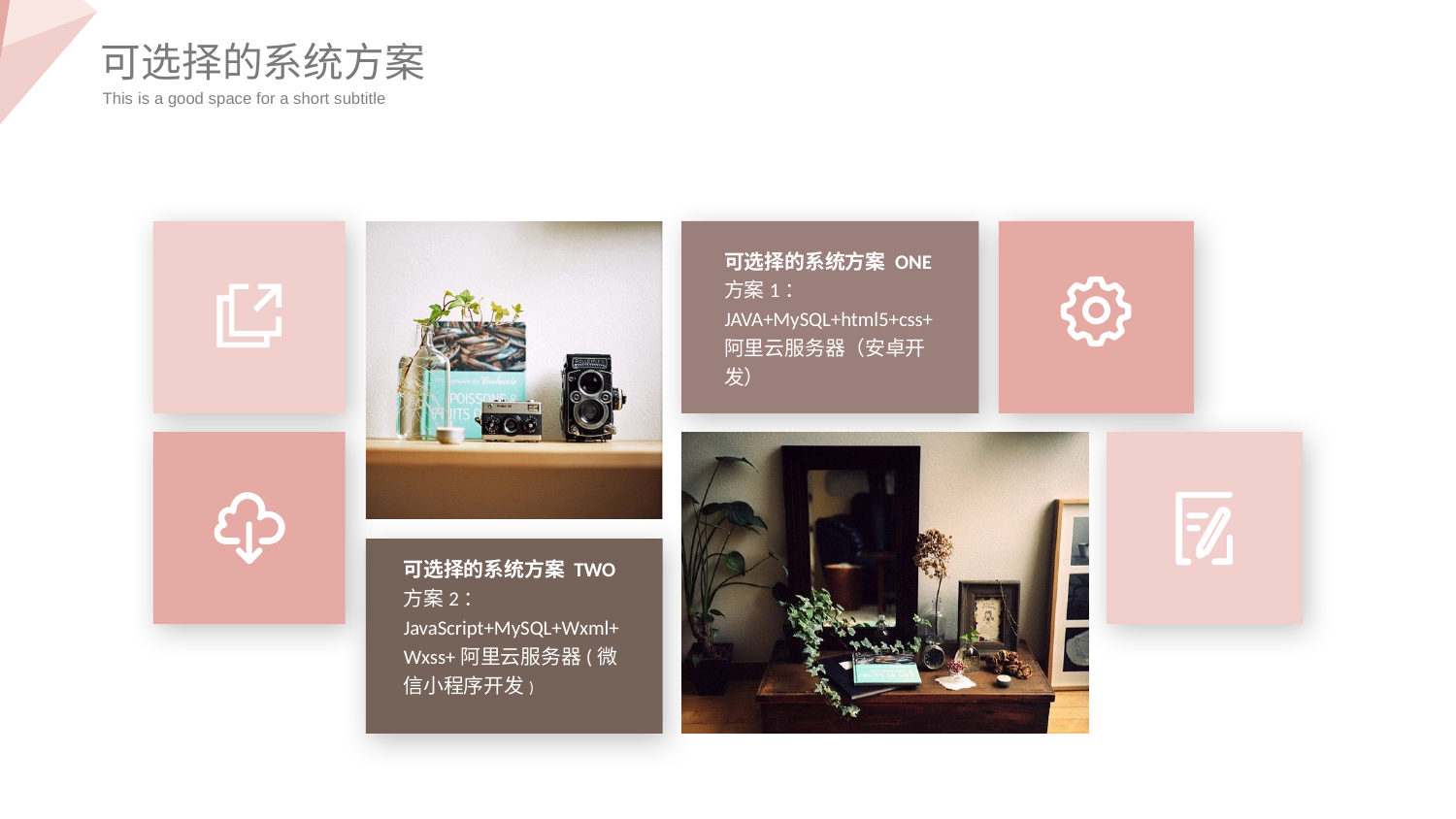

可选择的系统方案
This is a good space for a short subtitle

可选择的系统方案 ONE
方案1：JAVA+MySQL+html5+css+阿里云服务器（安卓开发）

可选择的系统方案 TWO
方案2：JavaScript+MySQL+Wxml+Wxss+阿里云服务器(微信小程序开发)